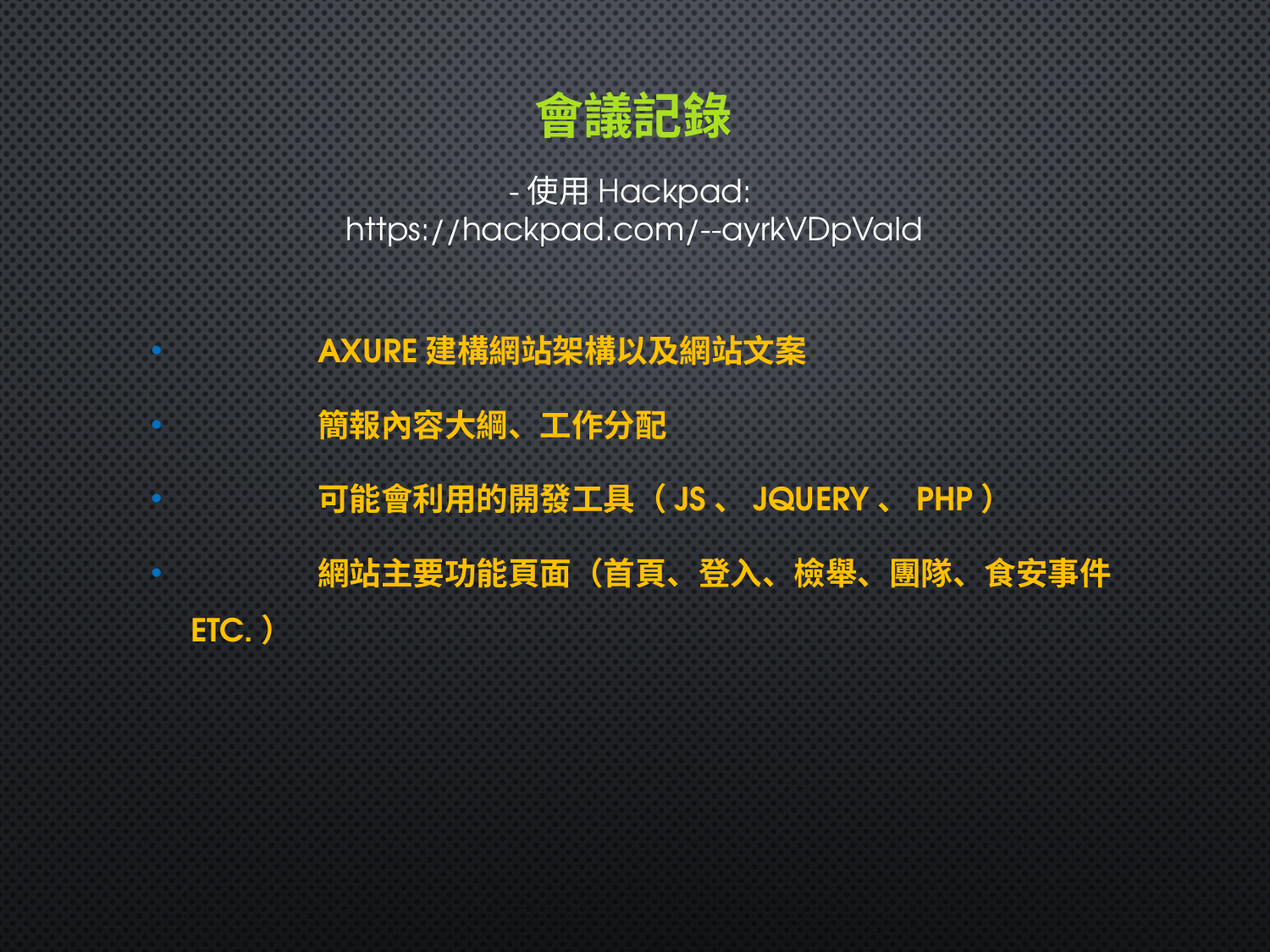

會議記錄
-使用Hackpad:
https://hackpad.com/--ayrkVDpVaId
	Axure建構網站架構以及網站文案
	簡報內容大綱、工作分配
	可能會利用的開發工具（JS、JQuery、PHP）
	網站主要功能頁面（首頁、登入、檢舉、團隊、食安事件 etc.）